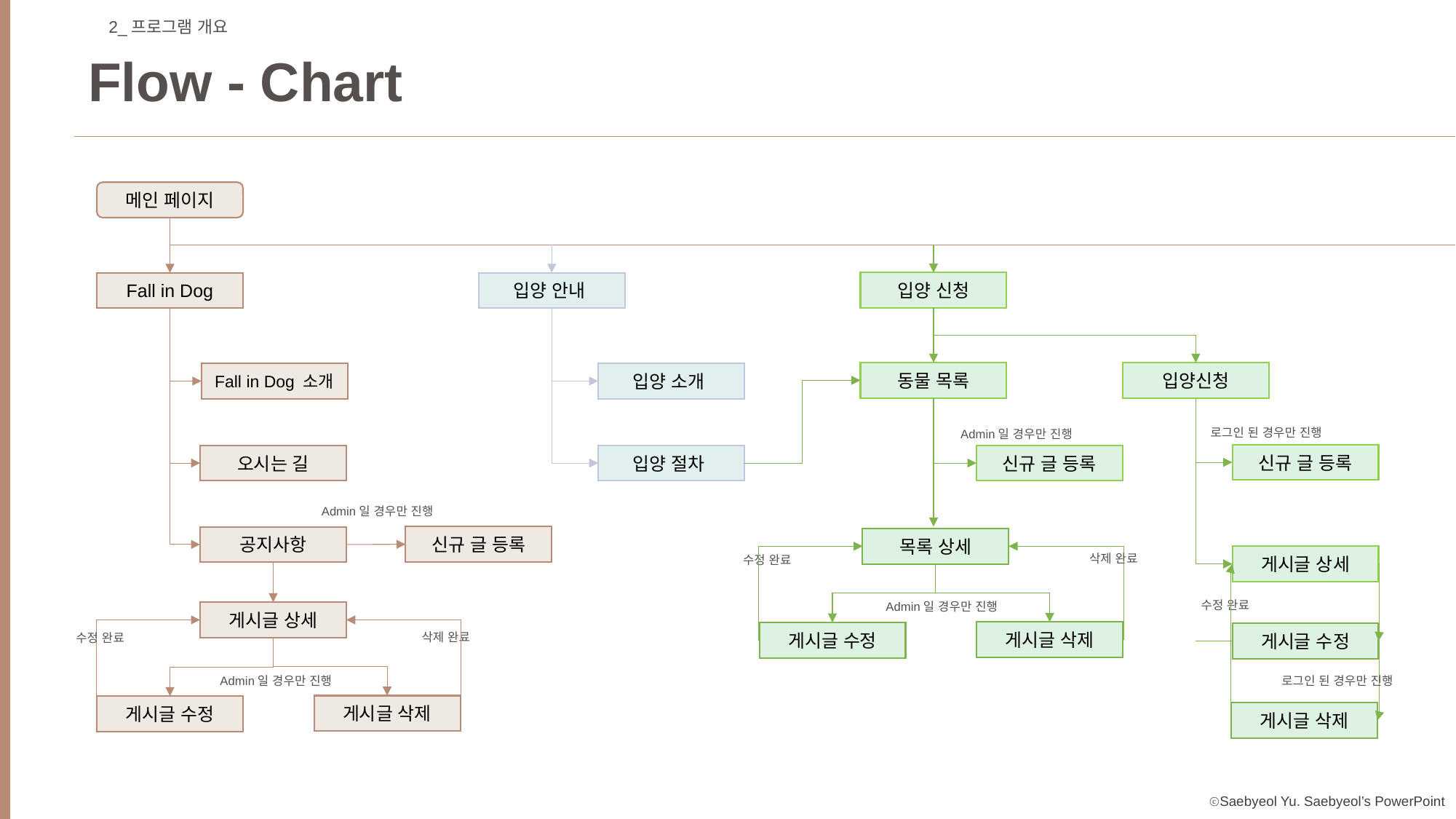

2_프로그램 개요
Flow - Chart
메인 페이지
입양 신청
Fall in Dog
입양 안내
동물 목록
입양신청
Fall in Dog 소개
입양 소개
로그인 된 경우만 진행
Admin일 경우만 진행
신규 글 등록
오시는 길
입양 절차
신규 글 등록
Admin일 경우만 진행
신규 글 등록
공지사항
목록 상세
삭제 완료
게시글 상세
수정 완료
수정 완료
Admin일 경우만 진행
게시글 상세
게시글 삭제
게시글 수정
게시글 수정
삭제 완료
수정 완료
Admin일 경우만 진행
로그인 된 경우만 진행
게시글 삭제
게시글 수정
게시글 삭제